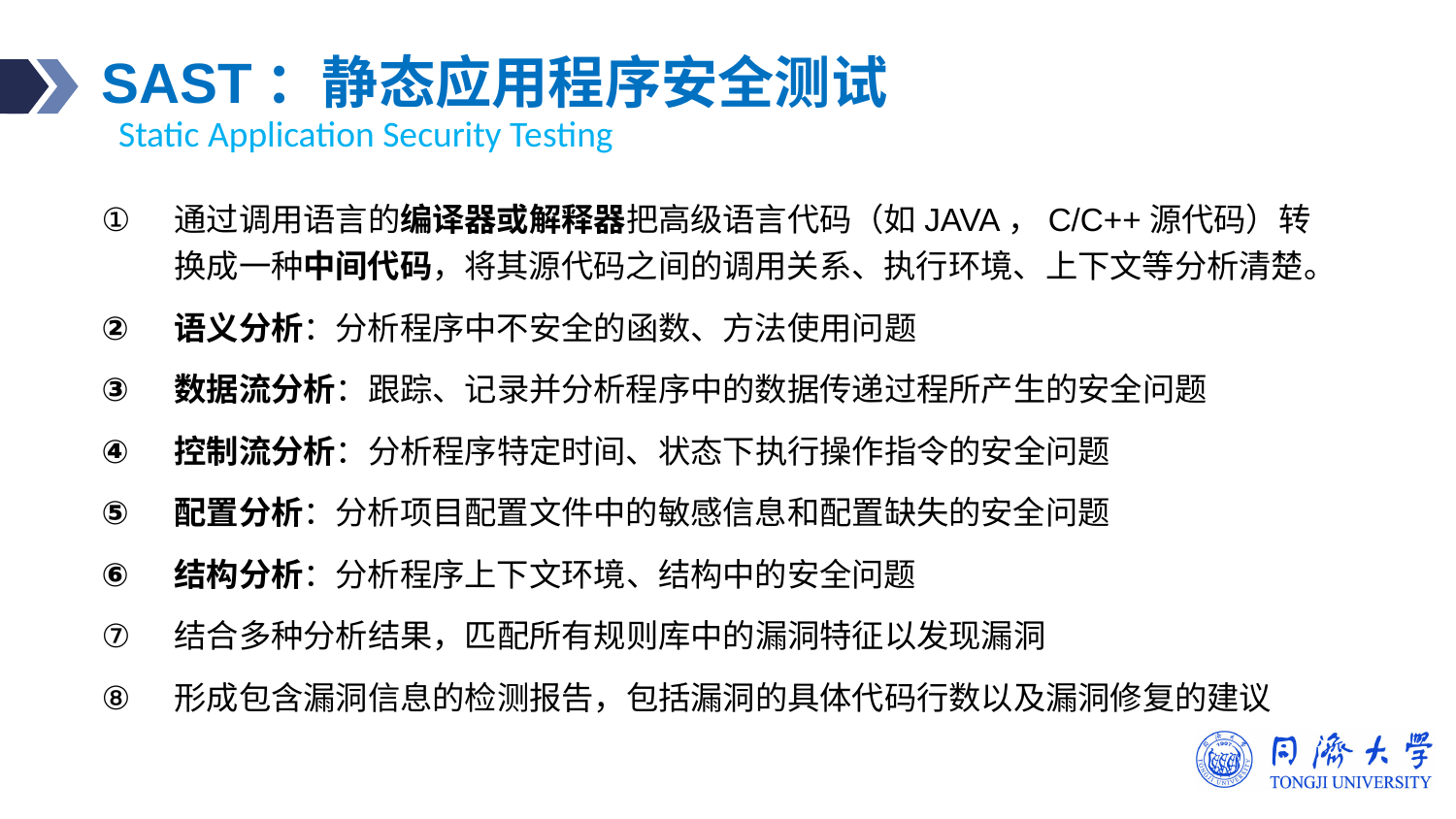

# SAST：静态应用程序安全测试
Static Application Security Testing
通过调用语言的编译器或解释器把高级语言代码（如JAVA，C/C++源代码）转换成一种中间代码，将其源代码之间的调用关系、执行环境、上下文等分析清楚。
语义分析：分析程序中不安全的函数、方法使用问题
数据流分析：跟踪、记录并分析程序中的数据传递过程所产生的安全问题
控制流分析：分析程序特定时间、状态下执行操作指令的安全问题
配置分析：分析项目配置文件中的敏感信息和配置缺失的安全问题
结构分析：分析程序上下文环境、结构中的安全问题
结合多种分析结果，匹配所有规则库中的漏洞特征以发现漏洞
形成包含漏洞信息的检测报告，包括漏洞的具体代码行数以及漏洞修复的建议